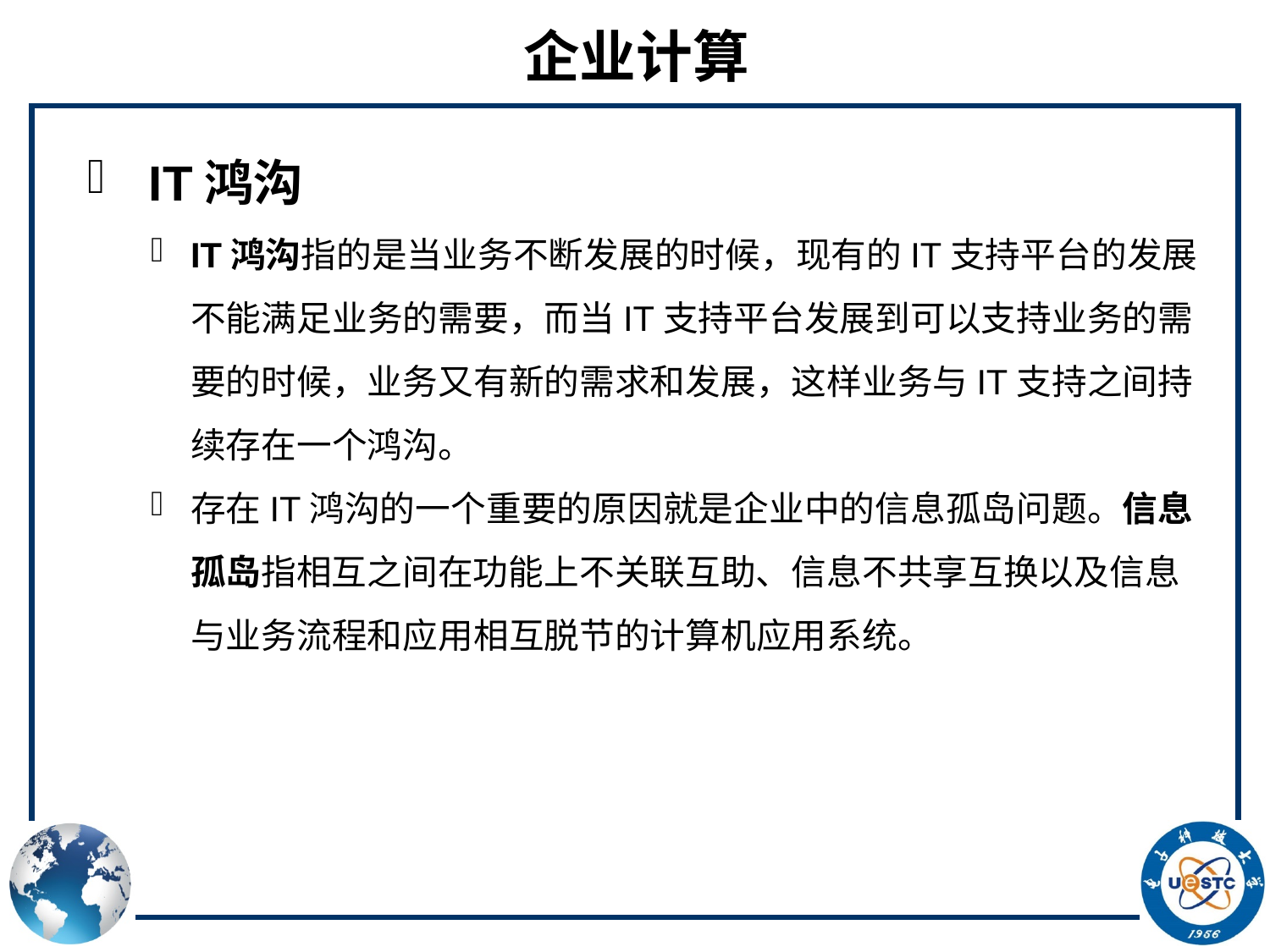

# 企业计算
 IT鸿沟
IT鸿沟指的是当业务不断发展的时候，现有的IT支持平台的发展不能满足业务的需要，而当IT支持平台发展到可以支持业务的需要的时候，业务又有新的需求和发展，这样业务与IT支持之间持续存在一个鸿沟。
存在IT鸿沟的一个重要的原因就是企业中的信息孤岛问题。信息孤岛指相互之间在功能上不关联互助、信息不共享互换以及信息与业务流程和应用相互脱节的计算机应用系统。